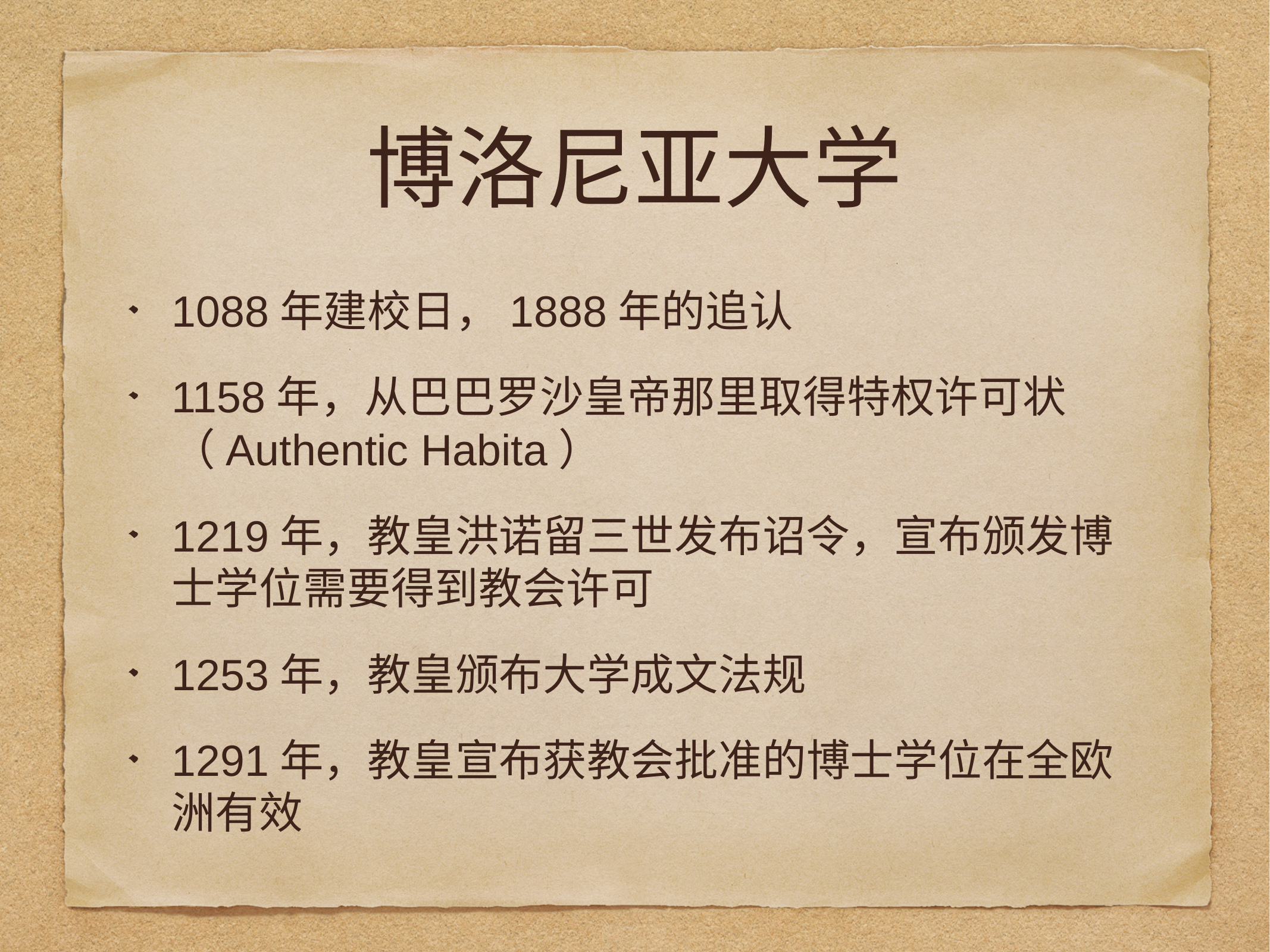

# 博洛尼亚大学
1088年建校日，1888年的追认
1158年，从巴巴罗沙皇帝那里取得特权许可状（Authentic Habita）
1219年，教皇洪诺留三世发布诏令，宣布颁发博士学位需要得到教会许可
1253年，教皇颁布大学成文法规
1291年，教皇宣布获教会批准的博士学位在全欧洲有效